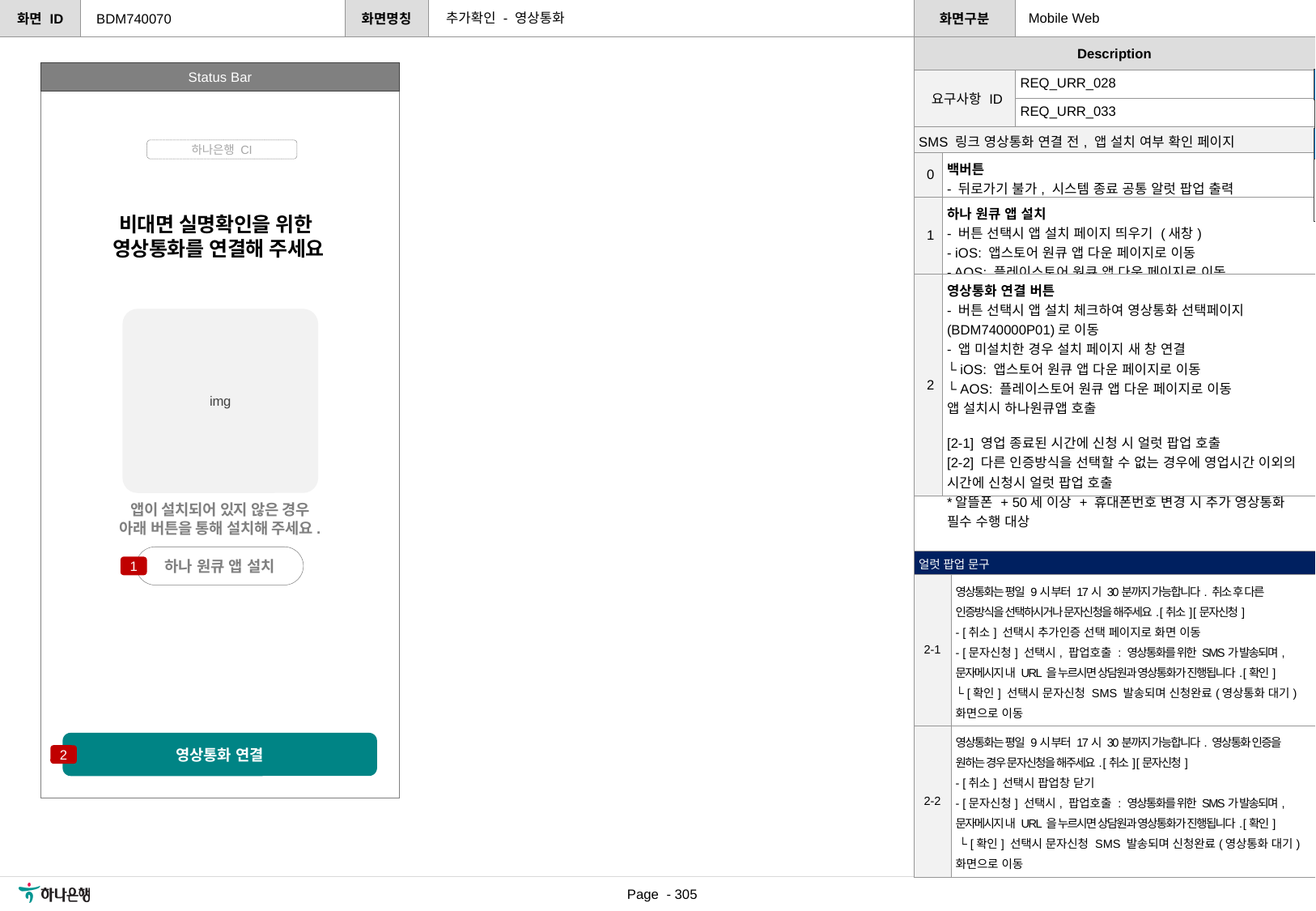

추가확인 - 영상통화
Mobile Web
BDM740070
Status Bar

[수정요약] 2023.06.26
[0] 백버튼 정의 추가
| 요구사항 ID | REQ\_URR\_028 |
| --- | --- |
|  | REQ\_URR\_033 |
| SMS 링크 영상통화 연결 전, 앱 설치 여부 확인 페이지 |  |
| --- | --- |
| 0 | 백버튼 - 뒤로가기 불가, 시스템 종료 공통 알럿 팝업 출력 |
| 1 | 하나 원큐 앱 설치 - 버튼 선택시 앱 설치 페이지 띄우기 (새창) - iOS: 앱스토어 원큐 앱 다운 페이지로 이동 - AOS: 플레이스토어 원큐 앱 다운 페이지로 이동 |
| 2 | 영상통화 연결 버튼 - 버튼 선택시 앱 설치 체크하여 영상통화 선택페이지(BDM740000P01)로 이동 - 앱 미설치한 경우 설치 페이지 새 창 연결 └ iOS: 앱스토어 원큐 앱 다운 페이지로 이동 └ AOS: 플레이스토어 원큐 앱 다운 페이지로 이동 앱 설치시 하나원큐앱 호출 [2-1] 영업 종료된 시간에 신청 시 얼럿 팝업 호출 [2-2] 다른 인증방식을 선택할 수 없는 경우에 영업시간 이외의 시간에 신청시 얼럿 팝업 호출 \*알뜰폰 + 50세 이상 + 휴대폰번호 변경 시 추가 영상통화 필수 수행 대상 |
[수정요약] 2023.06.27
ASIS 화면과 동일하게 SMS 링크 통한 연결 페이지 화면으로 다른 방식 추가 확인하기 버튼 삭제
하나은행 CI
비대면 실명확인을 위한
영상통화를 연결해 주세요
img
앱이 설치되어 있지 않은 경우
아래 버튼을 통해 설치해 주세요.
하나 원큐 앱 설치
| 얼럿 팝업 문구 |  |
| --- | --- |
| 2-1 | 영상통화는 평일 9시 부터 17시 30분까지 가능합니다. 취소 후 다른 인증방식을 선택하시거나 문자신청을 해주세요. [취소] [문자신청] - [취소] 선택시 추가인증 선택 페이지로 화면 이동 - [문자신청] 선택시, 팝업호출 : 영상통화를 위한 SMS가 발송되며, 문자메시지 내 URL 을 누르시면 상담원과 영상통화가 진행됩니다. [확인] └ [확인] 선택시 문자신청 SMS 발송되며 신청완료(영상통화 대기) 화면으로 이동 |
| 2-2 | 영상통화는 평일 9시 부터 17시 30분까지 가능합니다. 영상통화 인증을 원하는 경우 문자신청을 해주세요. [취소] [문자신청] - [취소] 선택시 팝업창 닫기 - [문자신청] 선택시, 팝업호출 : 영상통화를 위한 SMS가 발송되며, 문자메시지 내 URL 을 누르시면 상담원과 영상통화가 진행됩니다. [확인] └ [확인] 선택시 문자신청 SMS 발송되며 신청완료(영상통화 대기)화면으로 이동 |
1
영상통화 연결
2